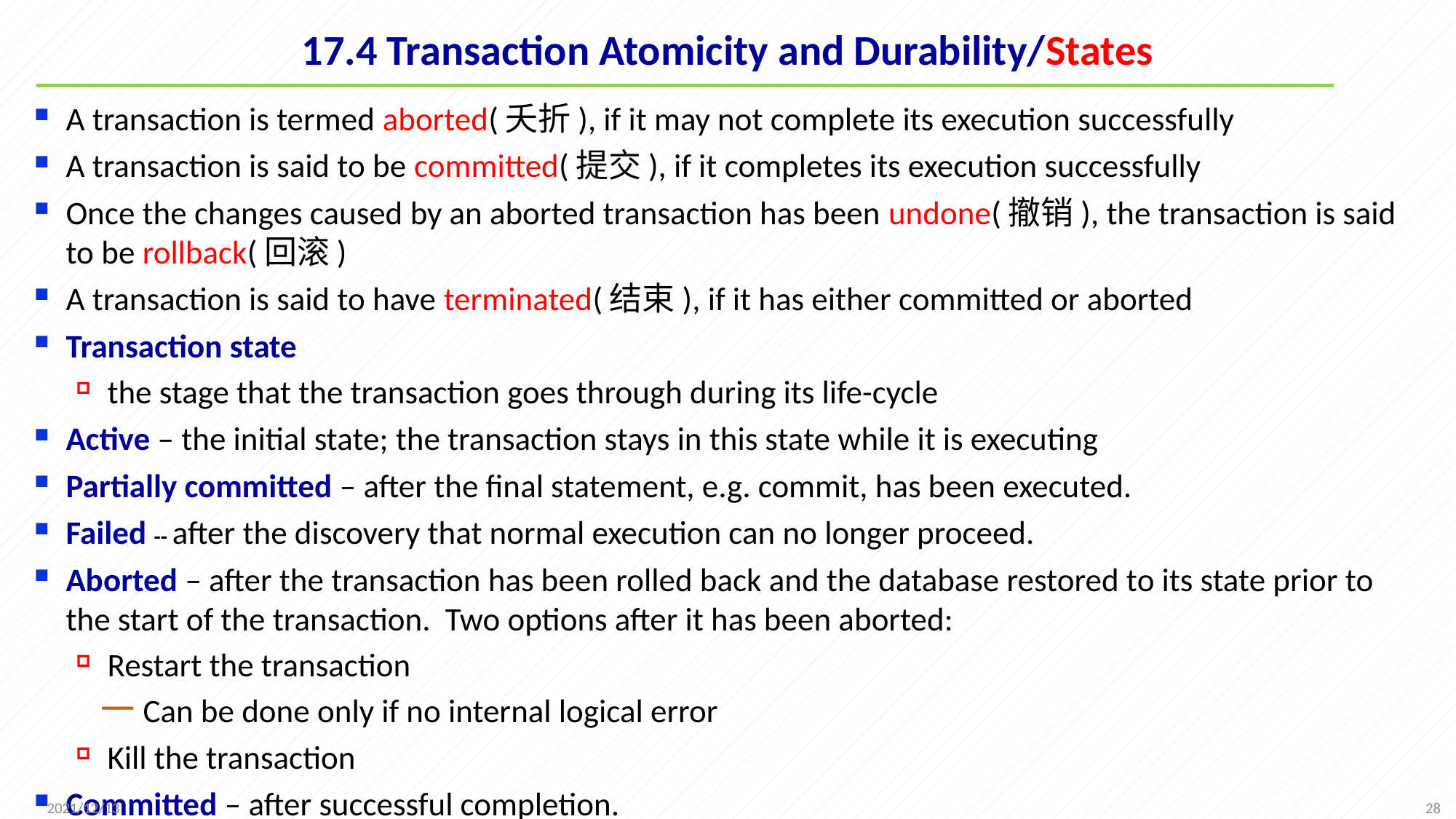

# 17.4 Transaction Atomicity and Durability/States
A transaction is termed aborted(夭折), if it may not complete its execution successfully
A transaction is said to be committed(提交), if it completes its execution successfully
Once the changes caused by an aborted transaction has been undone(撤销), the transaction is said to be rollback(回滚)
A transaction is said to have terminated(结束), if it has either committed or aborted
Transaction state
the stage that the transaction goes through during its life-cycle
Active – the initial state; the transaction stays in this state while it is executing
Partially committed – after the final statement, e.g. commit, has been executed.
Failed -- after the discovery that normal execution can no longer proceed.
Aborted – after the transaction has been rolled back and the database restored to its state prior to the start of the transaction.  Two options after it has been aborted:
Restart the transaction
 Can be done only if no internal logical error
Kill the transaction
Committed – after successful completion.
28
2021/12/13